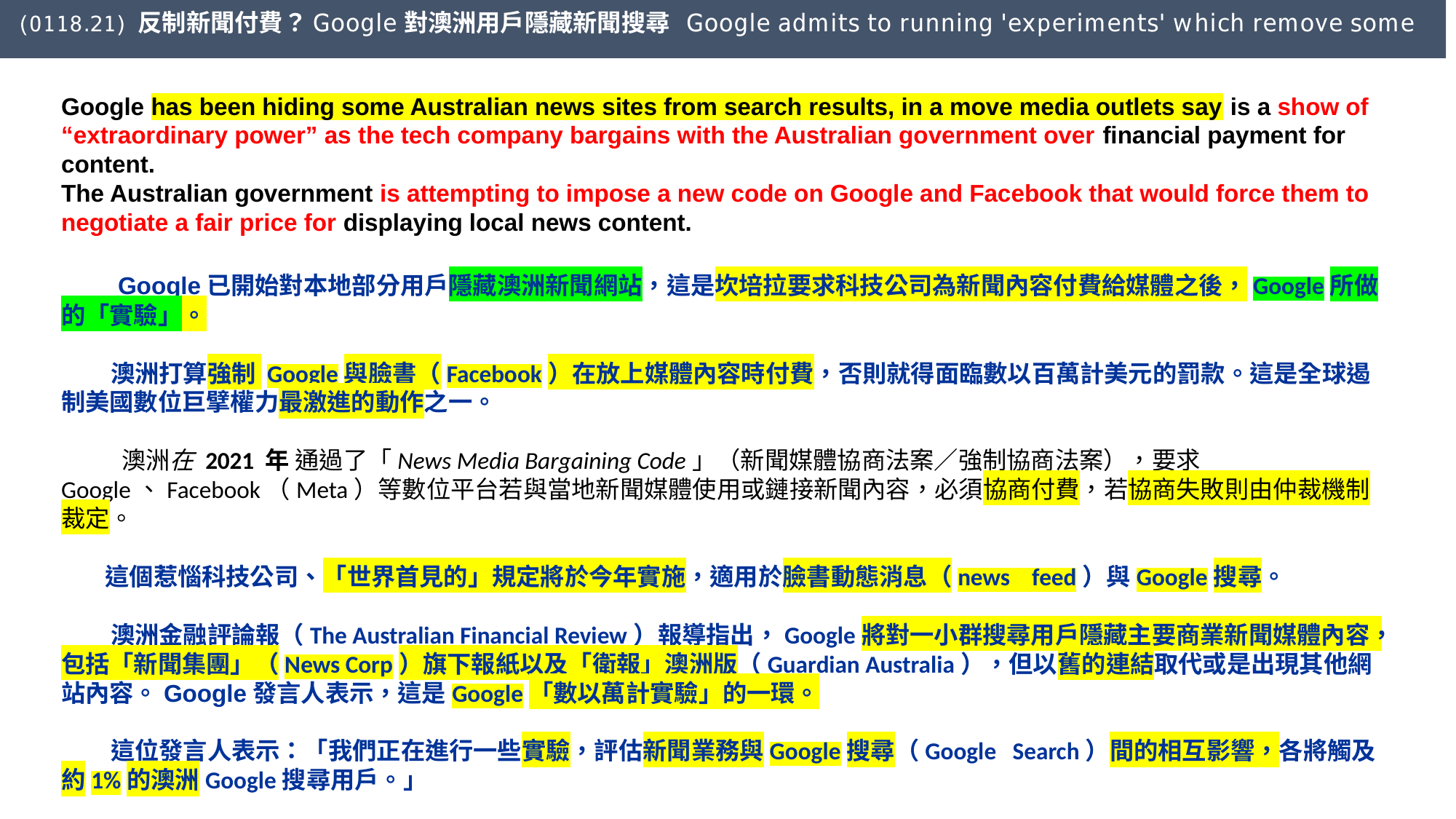

(0118.21) 反制新聞付費？Google對澳洲用戶隱藏新聞搜尋  Google admits to running 'experiments' which remove some

Google has been hiding some Australian news sites from search results, in a move media outlets say is a show of “extraordinary power” as the tech company bargains with the Australian government over financial payment for content.
The Australian government is attempting to impose a new code on Google and Facebook that would force them to negotiate a fair price for displaying local news content.

        Google已開始對本地部分用戶隱藏澳洲新聞網站，這是坎培拉要求科技公司為新聞內容付費給媒體之後，Google所做的「實驗」。

        澳洲打算強制 Google與臉書（Facebook）在放上媒體內容時付費，否則就得面臨數以百萬計美元的罰款。這是全球遏制美國數位巨擘權力最激進的動作之一。

          澳洲在 2021 年 通過了「News Media Bargaining Code」（新聞媒體協商法案／強制協商法案），要求 Google、Facebook（Meta）等數位平台若與當地新聞媒體使用或鏈接新聞內容，必須協商付費，若協商失敗則由仲裁機制裁定。

       這個惹惱科技公司、「世界首見的」規定將於今年實施，適用於臉書動態消息（news    feed）與Google搜尋。

        澳洲金融評論報（The Australian Financial Review）報導指出，Google將對一小群搜尋用戶隱藏主要商業新聞媒體內容，包括「新聞集團」（News Corp）旗下報紙以及「衛報」澳洲版（Guardian Australia），但以舊的連結取代或是出現其他網站內容。Google發言人表示，這是Google「數以萬計實驗」的一環。

        這位發言人表示：「我們正在進行一些實驗，評估新聞業務與Google搜尋（Google   Search）間的相互影響，各將觸及約1%的澳洲Google搜尋用戶。」